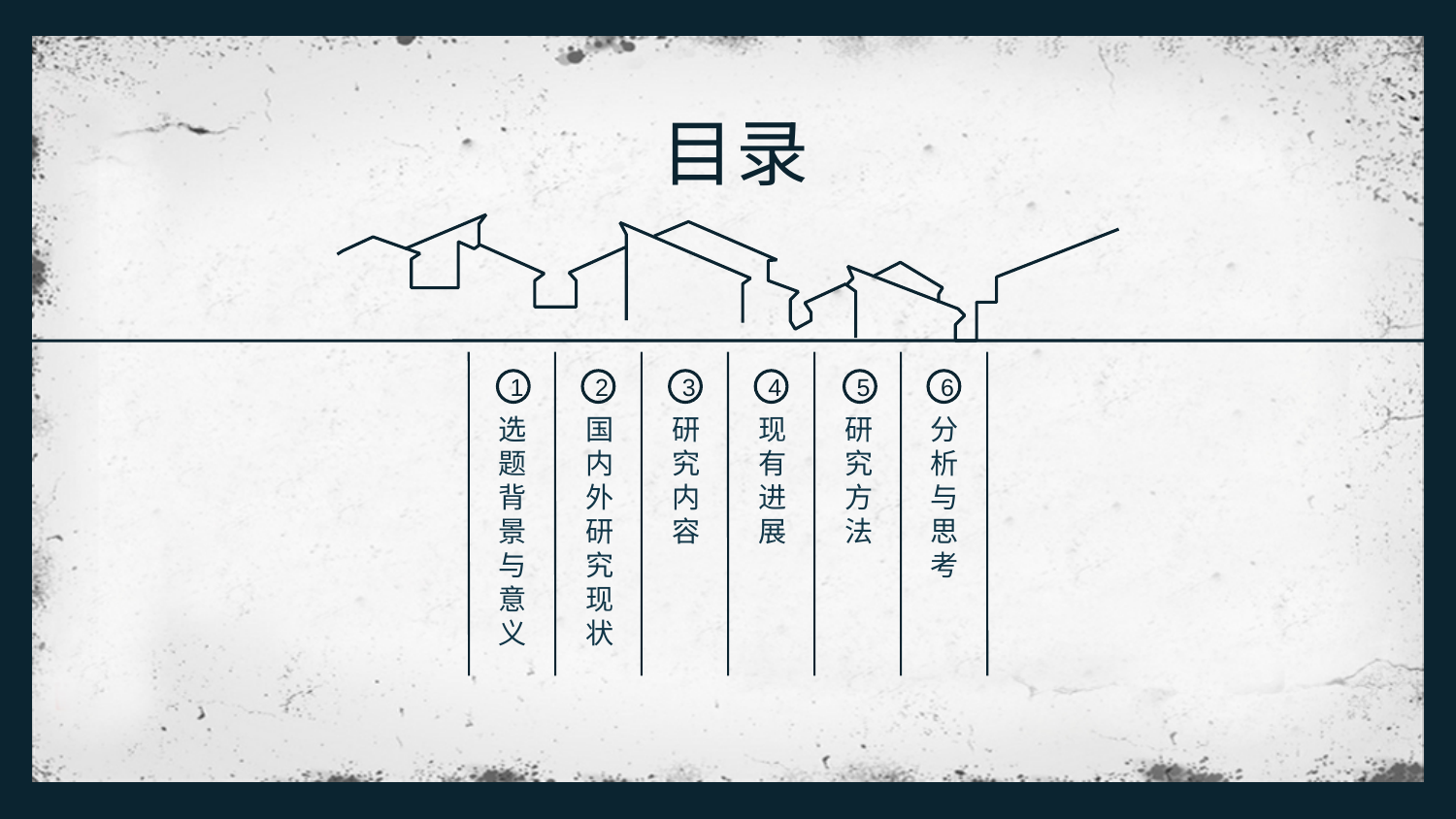

目
录

1
选题背景与意义
2
国内外研究现状
3
研究内容
4
现有进展
5
研究方法
6
分析与思考